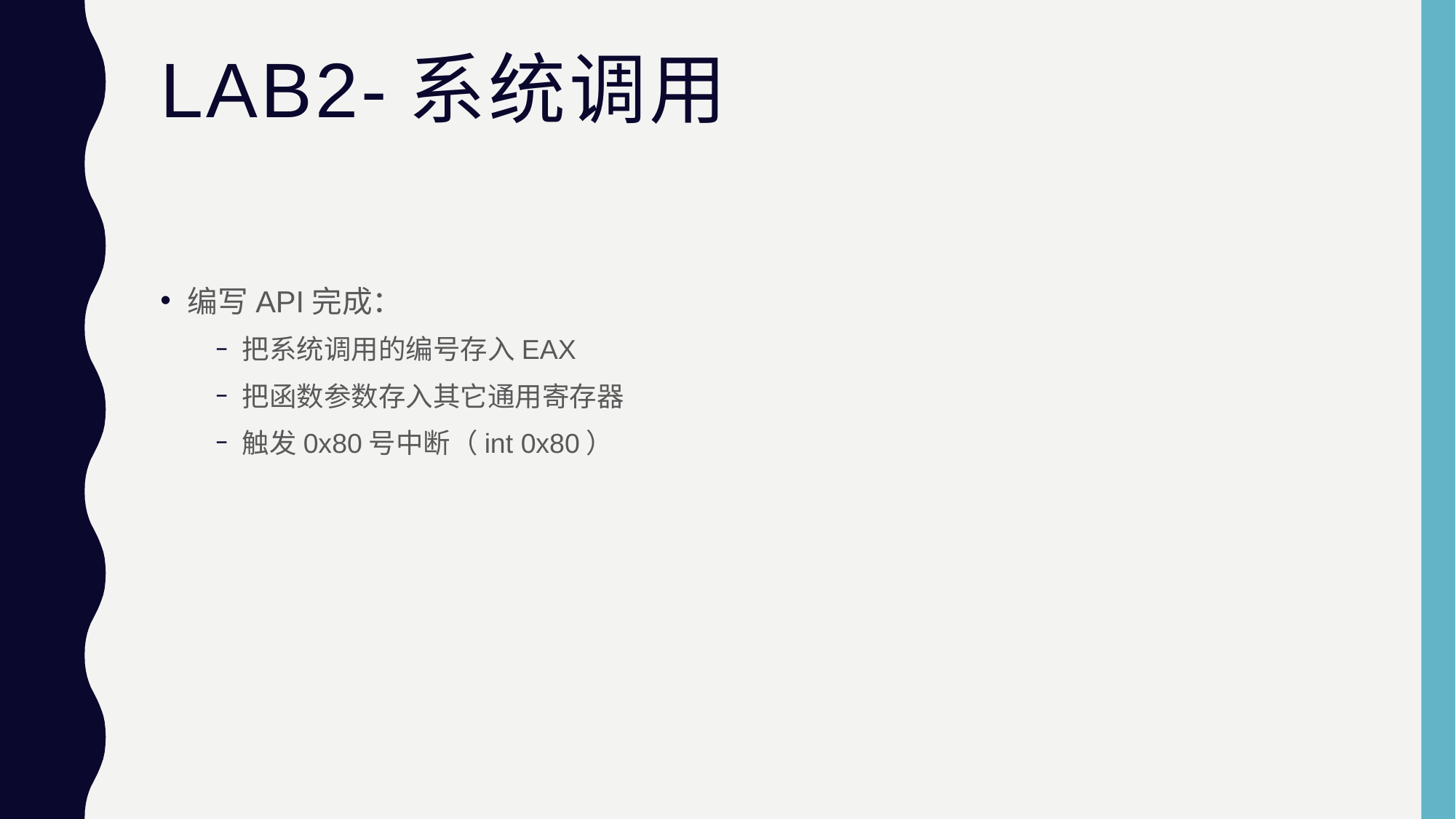

# Lab2-系统调用
编写API完成：
把系统调用的编号存入EAX
把函数参数存入其它通用寄存器
触发0x80号中断（int 0x80）